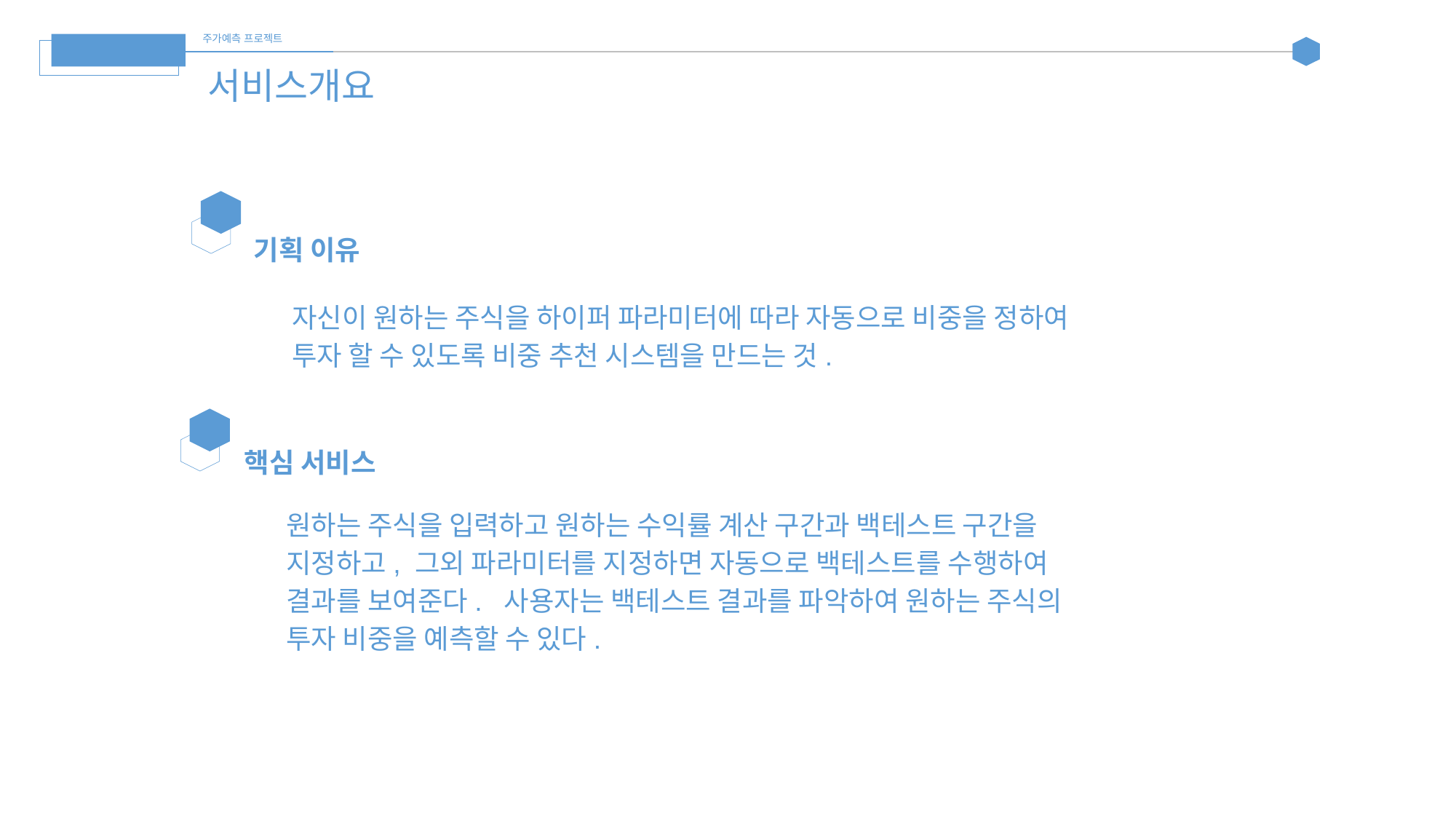

주가예측 프로젝트
돈조

서비스개요

기획 이유
자신이 원하는 주식을 하이퍼 파라미터에 따라 자동으로 비중을 정하여 투자 할 수 있도록 비중 추천 시스템을 만드는 것.

핵심 서비스
원하는 주식을 입력하고 원하는 수익률 계산 구간과 백테스트 구간을 지정하고, 그외 파라미터를 지정하면 자동으로 백테스트를 수행하여 결과를 보여준다.  사용자는 백테스트 결과를 파악하여 원하는 주식의 투자 비중을 예측할 수 있다.